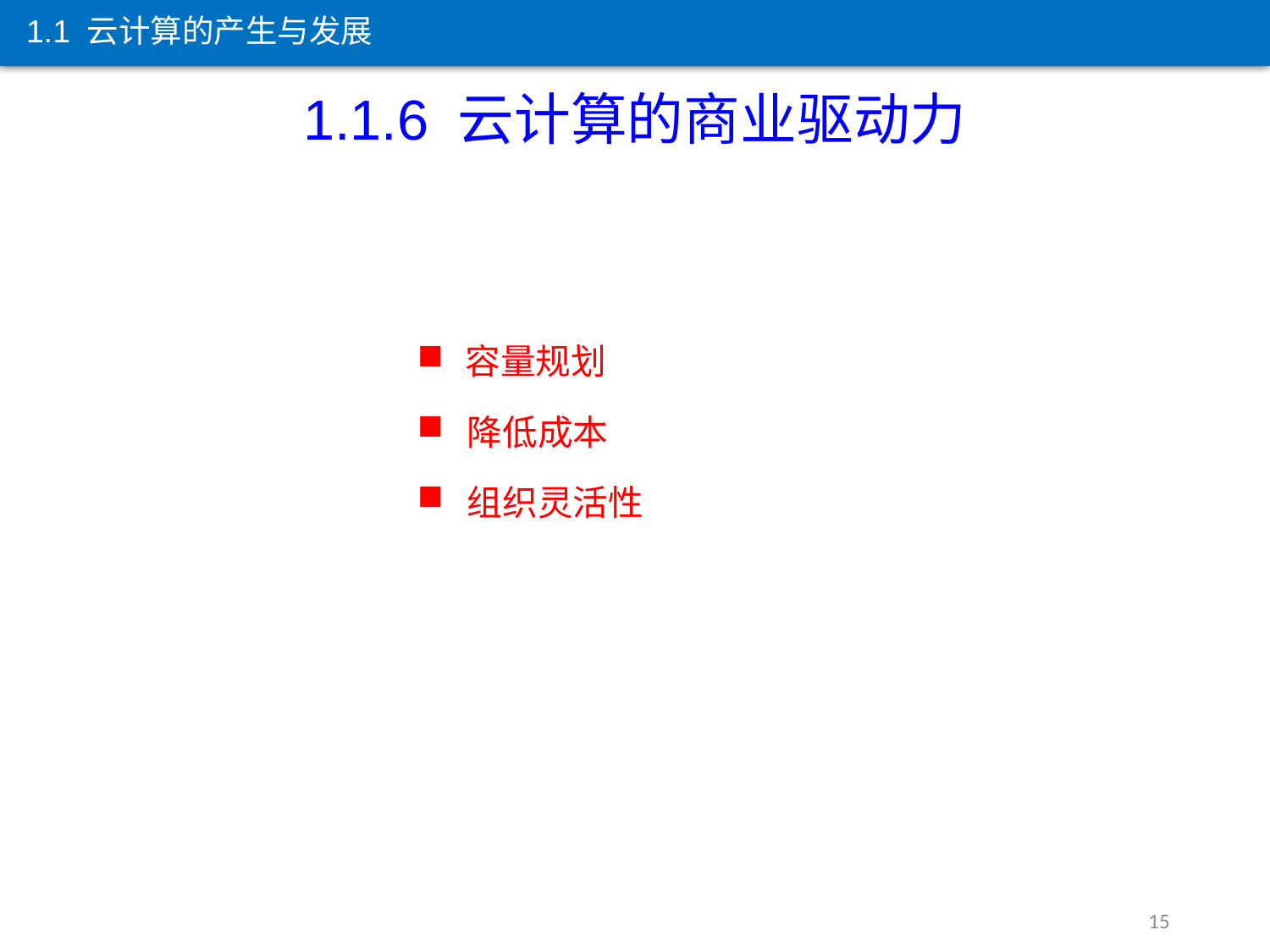

1.1 云计算的产生与发展
1.1.6 云计算的商业驱动力
容量规划
降低成本
组织灵活性
15